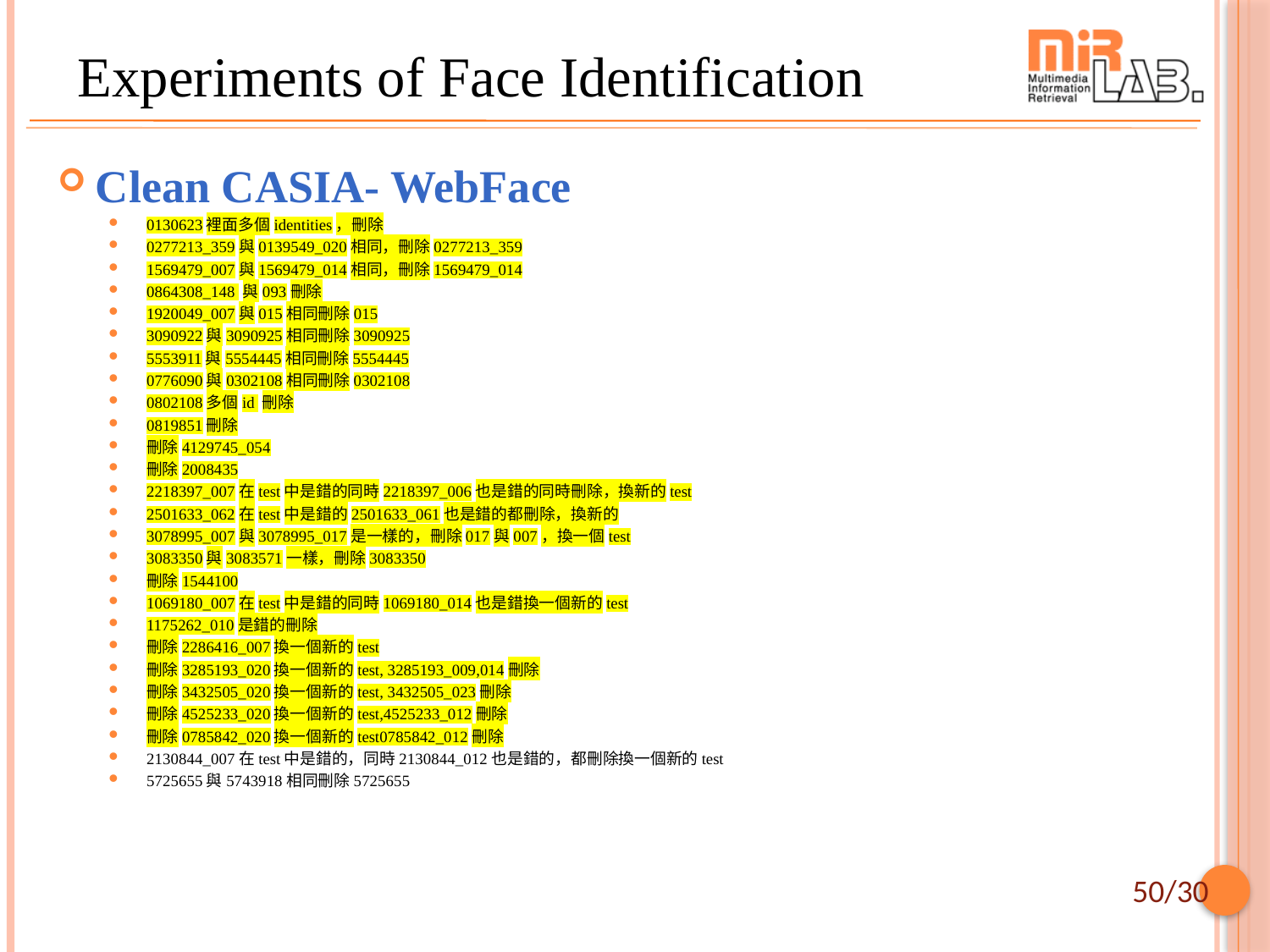

# Experiments of Face Identification
Clean CASIA- WebFace
0130623裡面多個identities，刪除
0277213_359與0139549_020相同，刪除0277213_359
1569479_007與1569479_014相同，刪除1569479_014
0864308_148 與093刪除
1920049_007與015相同刪除015
3090922與3090925相同刪除3090925
5553911與5554445相同刪除5554445
0776090與0302108相同刪除0302108
0802108多個id 刪除
0819851刪除
刪除4129745_054
刪除2008435
2218397_007在test中是錯的同時2218397_006也是錯的同時刪除，換新的test
2501633_062在test中是錯的2501633_061也是錯的都刪除，換新的
3078995_007與3078995_017是一樣的，刪除017與007，換一個test
3083350與3083571一樣，刪除3083350
刪除1544100
1069180_007在test中是錯的同時1069180_014也是錯換一個新的test
1175262_010是錯的刪除
刪除2286416_007換一個新的test
刪除3285193_020換一個新的test, 3285193_009,014刪除
刪除3432505_020換一個新的test, 3432505_023刪除
刪除4525233_020換一個新的test,4525233_012刪除
刪除0785842_020換一個新的test0785842_012刪除
2130844_007在test中是錯的，同時2130844_012也是錯的，都刪除換一個新的test
5725655與5743918相同刪除5725655